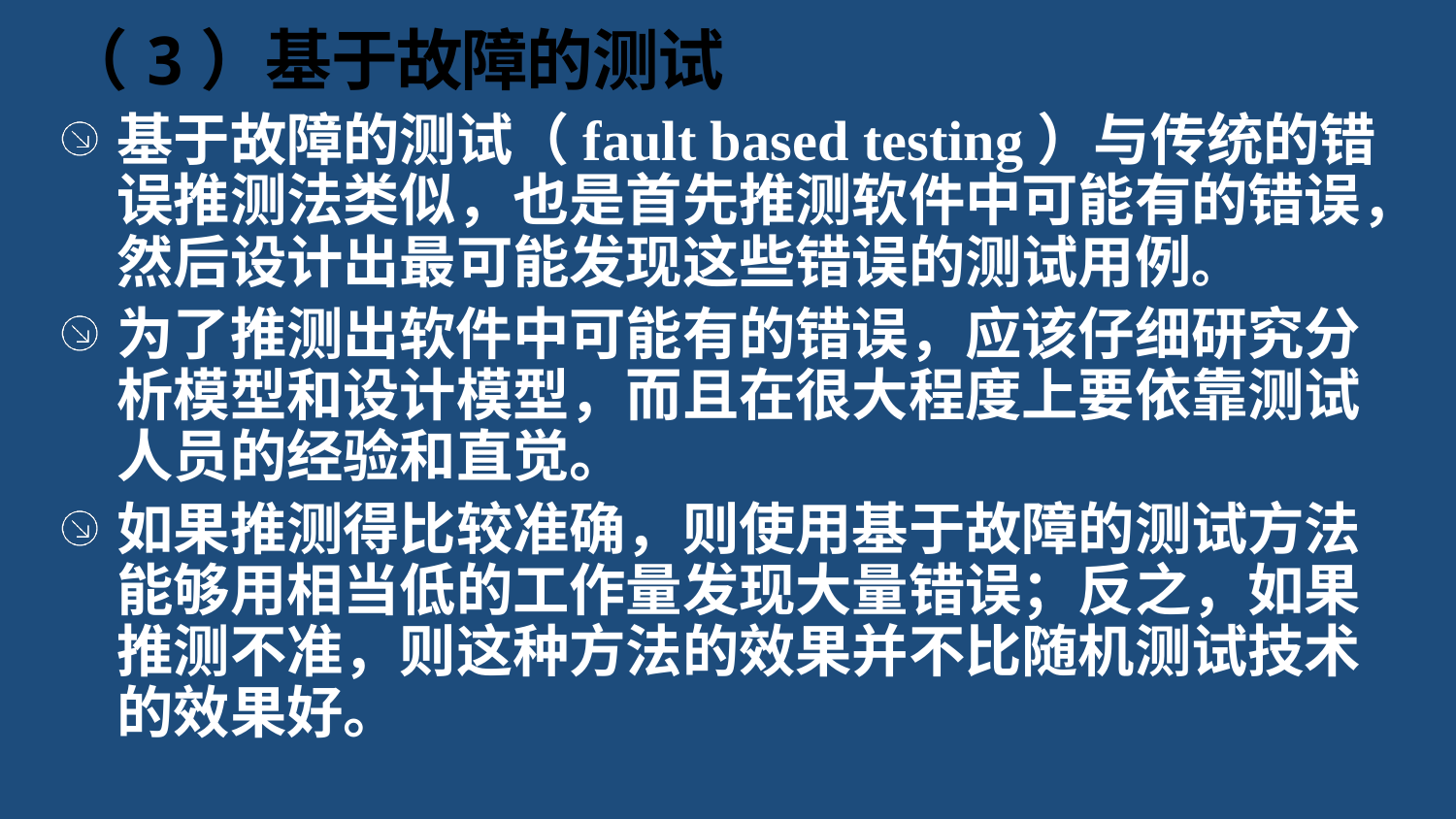

# （3）基于故障的测试
基于故障的测试（fault based testing）与传统的错误推测法类似，也是首先推测软件中可能有的错误，然后设计出最可能发现这些错误的测试用例。
为了推测出软件中可能有的错误，应该仔细研究分析模型和设计模型，而且在很大程度上要依靠测试人员的经验和直觉。
如果推测得比较准确，则使用基于故障的测试方法能够用相当低的工作量发现大量错误；反之，如果推测不准，则这种方法的效果并不比随机测试技术的效果好。